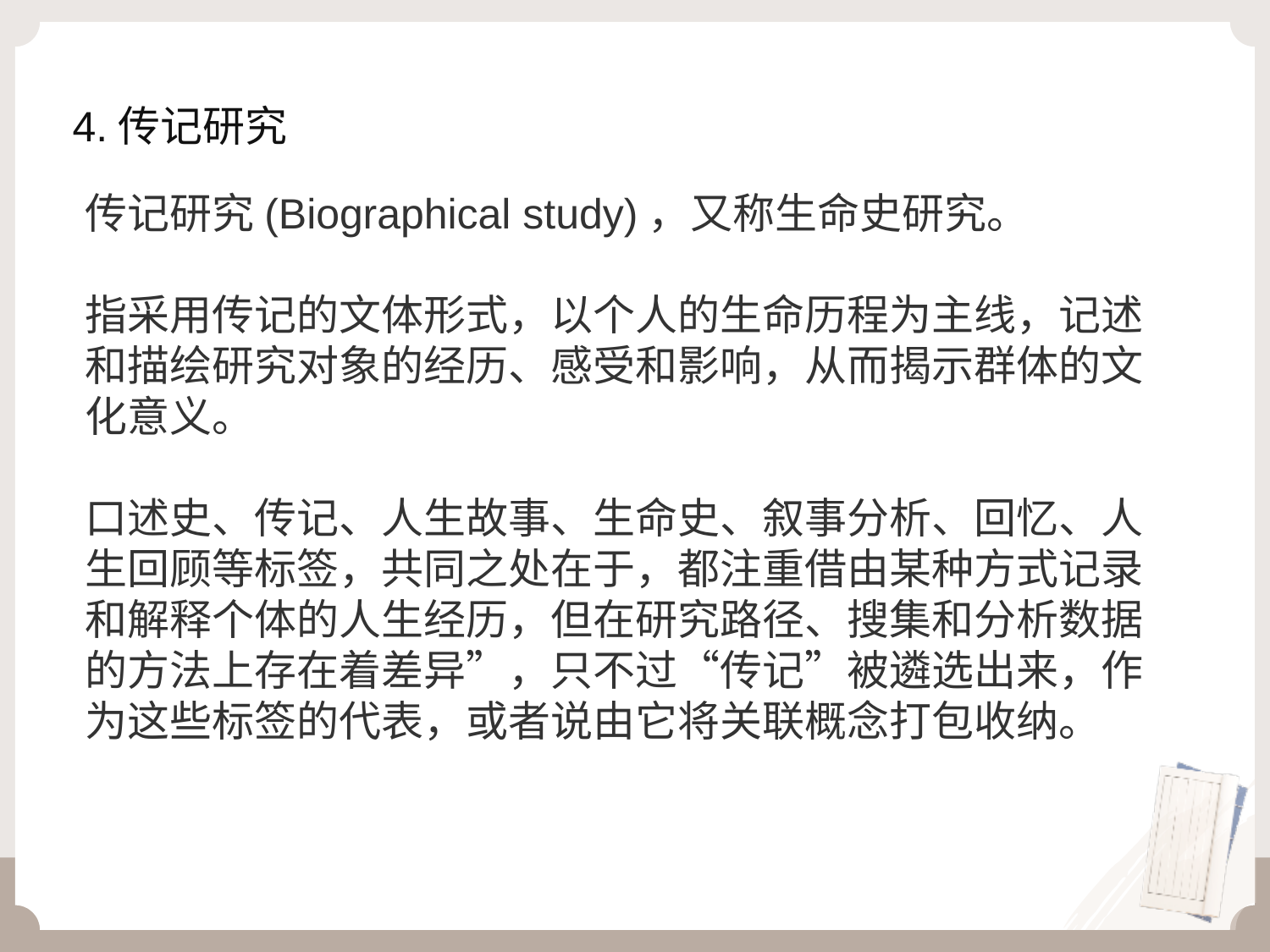

# 4.传记研究
传记研究(Biographical study)，又称生命史研究。

指采用传记的文体形式，以个人的生命历程为主线，记述和描绘研究对象的经历、感受和影响，从而揭示群体的文化意义。

口述史、传记、人生故事、生命史、叙事分析、回忆、人生回顾等标签，共同之处在于，都注重借由某种方式记录和解释个体的人生经历，但在研究路径、搜集和分析数据的方法上存在着差异”，只不过“传记”被遴选出来，作为这些标签的代表，或者说由它将关联概念打包收纳。